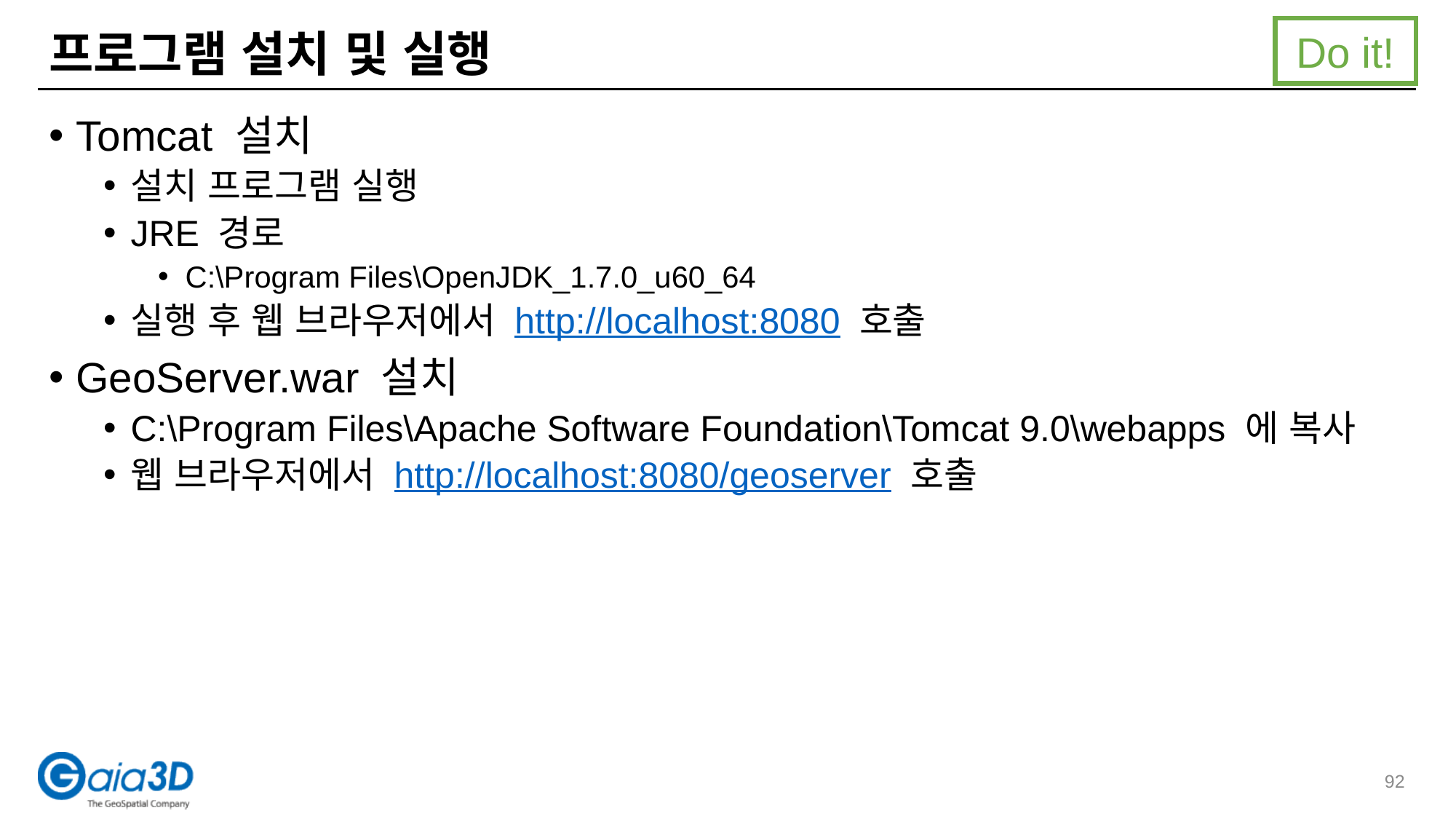

Do it!
# 프로그램 설치 및 실행
Tomcat 설치
설치 프로그램 실행
JRE 경로
C:\Program Files\OpenJDK_1.7.0_u60_64
실행 후 웹 브라우저에서 http://localhost:8080 호출
GeoServer.war 설치
C:\Program Files\Apache Software Foundation\Tomcat 9.0\webapps 에 복사
웹 브라우저에서 http://localhost:8080/geoserver 호출

92